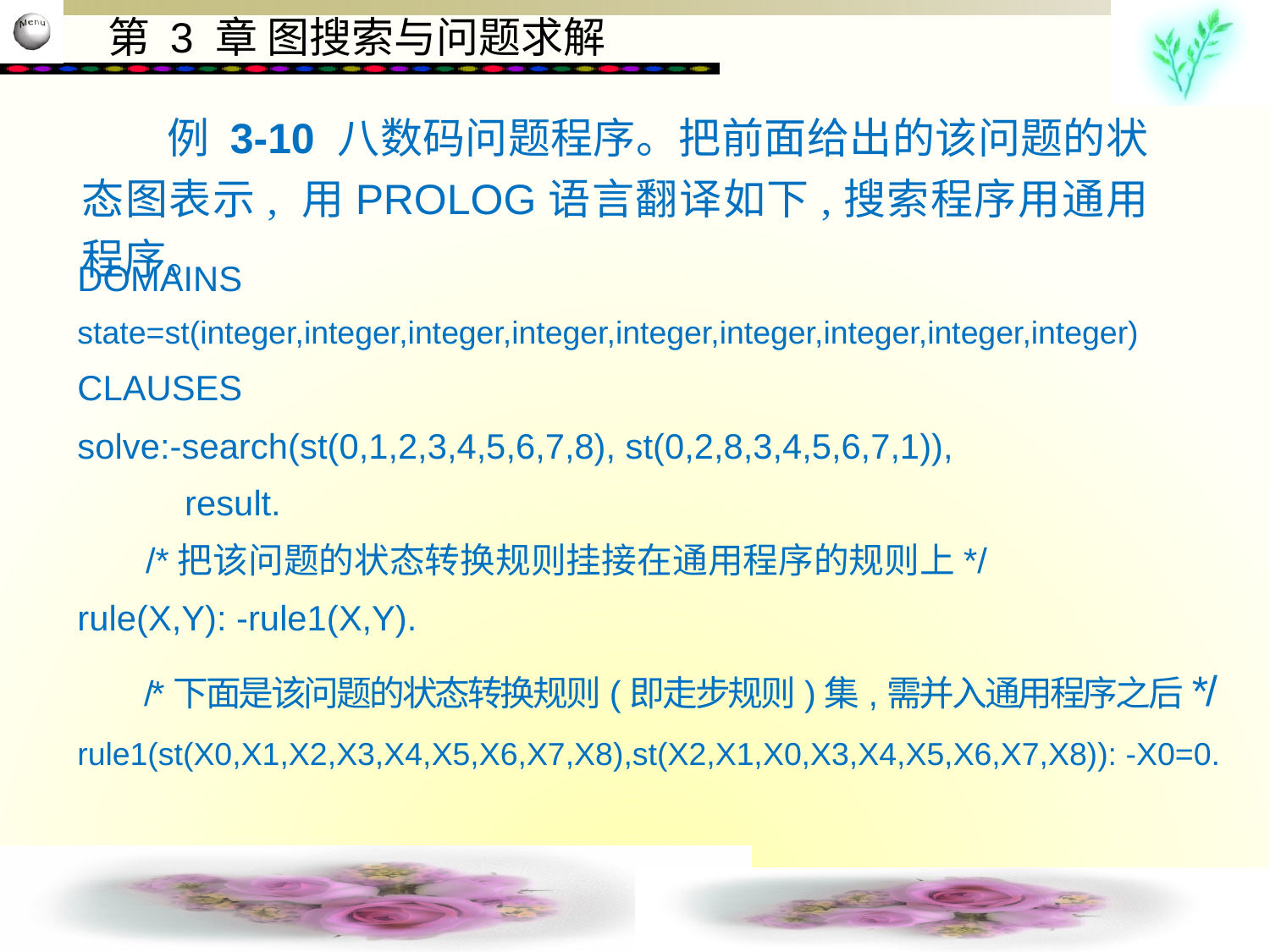

例 3-10 八数码问题程序。把前面给出的该问题的状态图表示, 用PROLOG语言翻译如下,搜索程序用通用程序。
DOMAINS    state=st(integer,integer,integer,integer,integer,integer,integer,integer,integer)
CLAUSES
solve:-search(st(0,1,2,3,4,5,6,7,8), st(0,2,8,3,4,5,6,7,1)),
           result.
       /*把该问题的状态转换规则挂接在通用程序的规则上*/
rule(X,Y): -rule1(X,Y).
         /*下面是该问题的状态转换规则(即走步规则)集,需并入通用程序之后*/ rule1(st(X0,X1,X2,X3,X4,X5,X6,X7,X8),st(X2,X1,X0,X3,X4,X5,X6,X7,X8)): -X0=0.